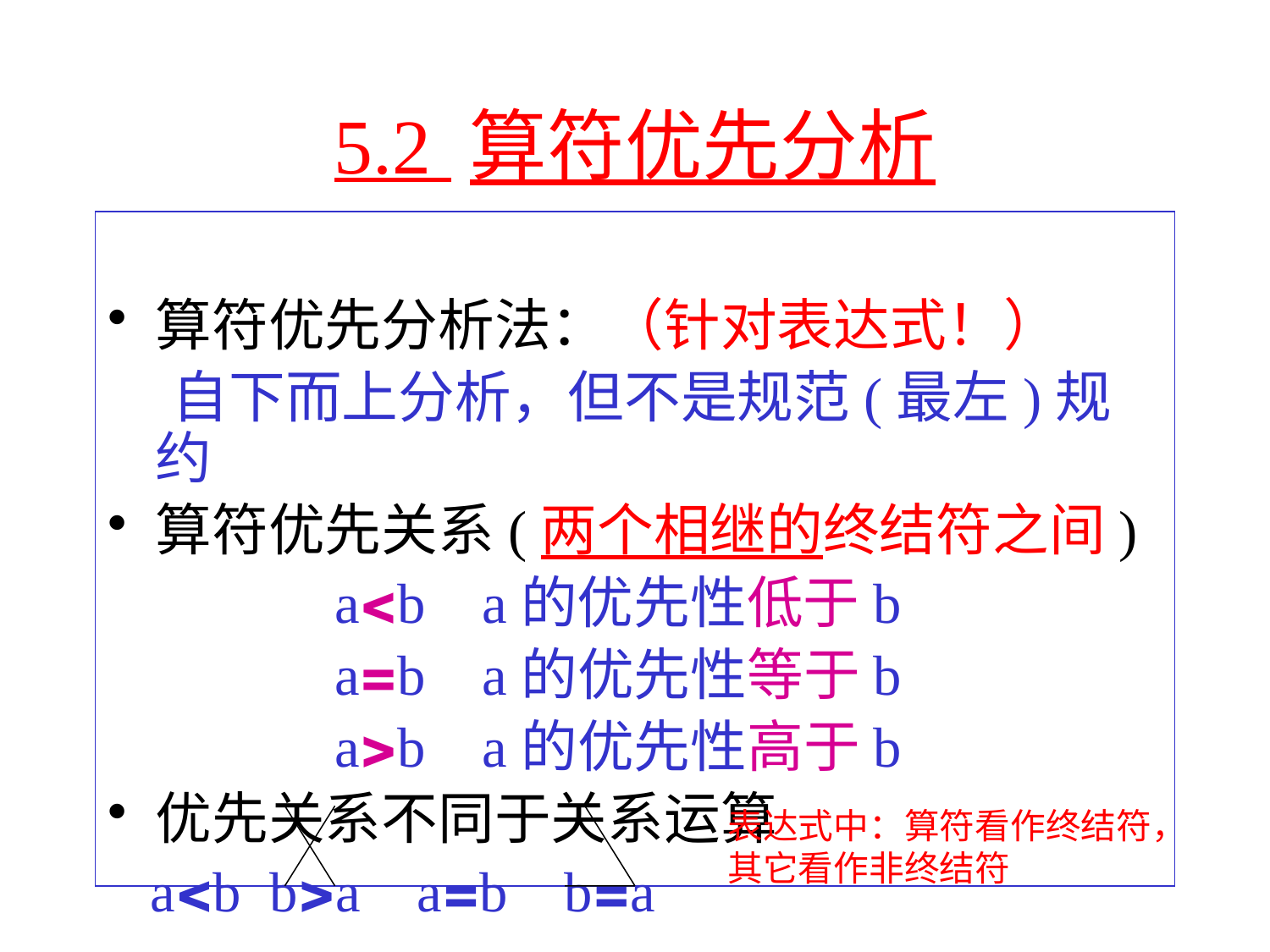

# 5.2 算符优先分析

算符优先分析法：（针对表达式！）
    自下而上分析，但不是规范(最左)规约
算符优先关系(两个相继的终结符之间)
                a<b   a的优先性低于b
                a=b    a的优先性等于b
                a>b    a的优先性高于b
优先关系不同于关系运算
   a<b  b>a    a=b    b=a
表达式中：算符看作终结符，
其它看作非终结符